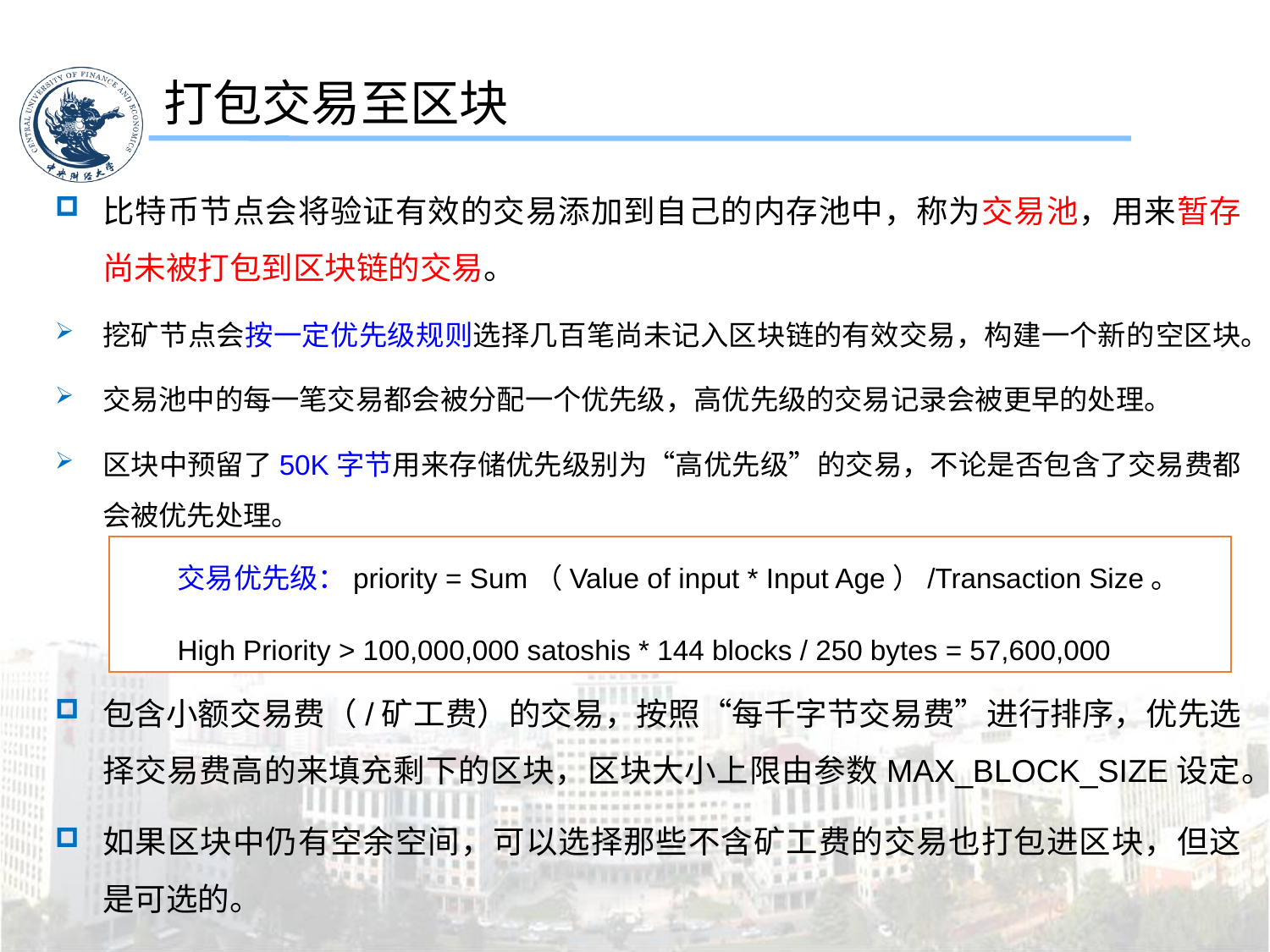

打包交易至区块
比特币节点会将验证有效的交易添加到自己的内存池中，称为交易池，用来暂存尚未被打包到区块链的交易。
挖矿节点会按一定优先级规则选择几百笔尚未记入区块链的有效交易，构建一个新的空区块。
交易池中的每一笔交易都会被分配一个优先级，高优先级的交易记录会被更早的处理。
区块中预留了50K字节用来存储优先级别为“高优先级”的交易，不论是否包含了交易费都会被优先处理。

包含小额交易费（/矿工费）的交易，按照“每千字节交易费”进行排序，优先选择交易费高的来填充剩下的区块，区块大小上限由参数MAX_BLOCK_SIZE设定。
如果区块中仍有空余空间，可以选择那些不含矿工费的交易也打包进区块，但这是可选的。

交易优先级：priority = Sum（Value of input * Input Age）/Transaction Size。
High Priority > 100,000,000 satoshis * 144 blocks / 250 bytes = 57,600,000